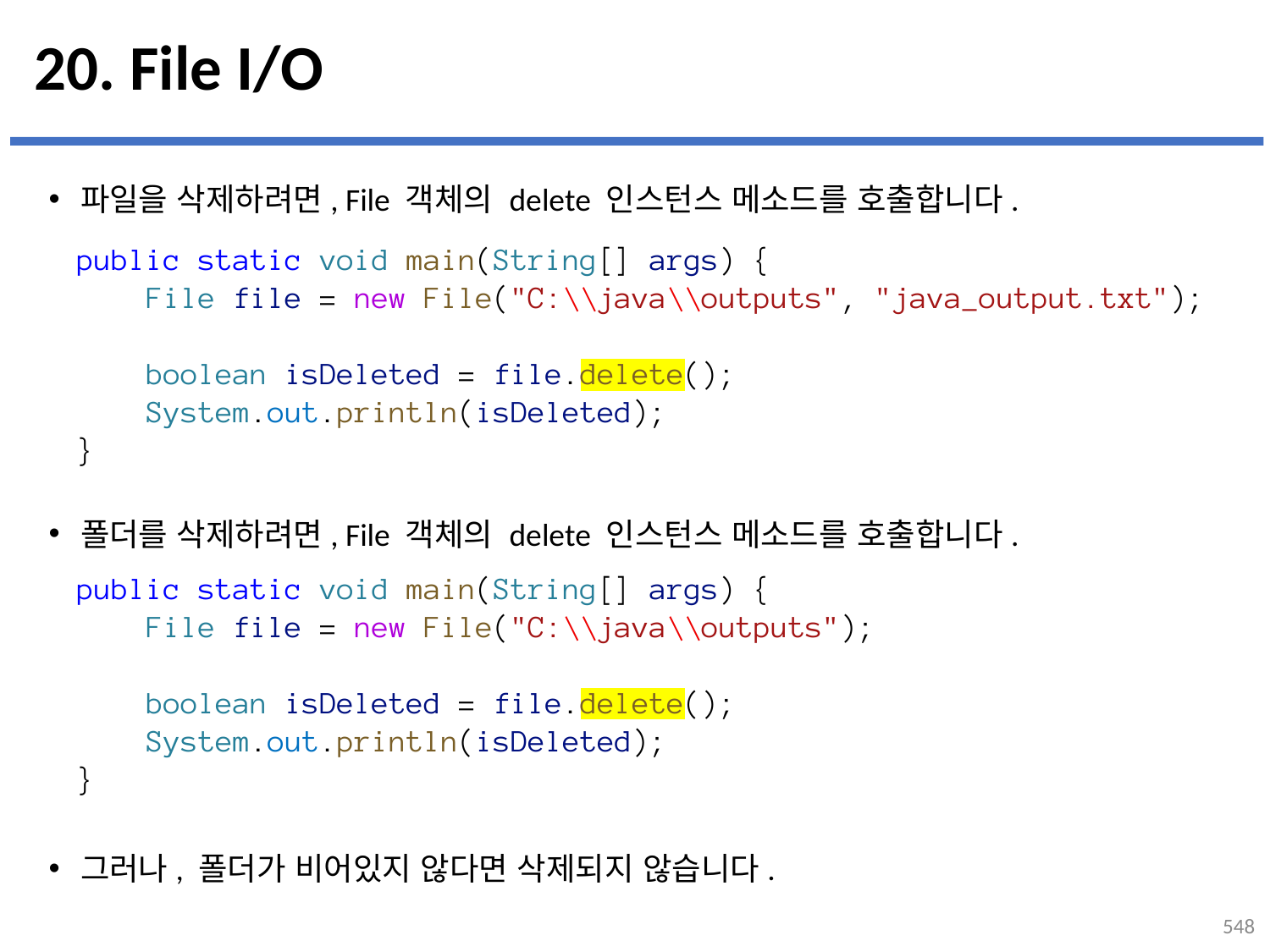

# 20. File I/O
파일을 삭제하려면, File 객체의 delete 인스턴스 메소드를 호출합니다.

폴더를 삭제하려면, File 객체의 delete 인스턴스 메소드를 호출합니다.

그러나, 폴더가 비어있지 않다면 삭제되지 않습니다.
public static void main(String[] args) {
    File file = new File("C:\\java\\outputs", "java_output.txt");

    boolean isDeleted = file.delete();
    System.out.println(isDeleted);
}
public static void main(String[] args) {
    File file = new File("C:\\java\\outputs");

    boolean isDeleted = file.delete();
    System.out.println(isDeleted);
}
548